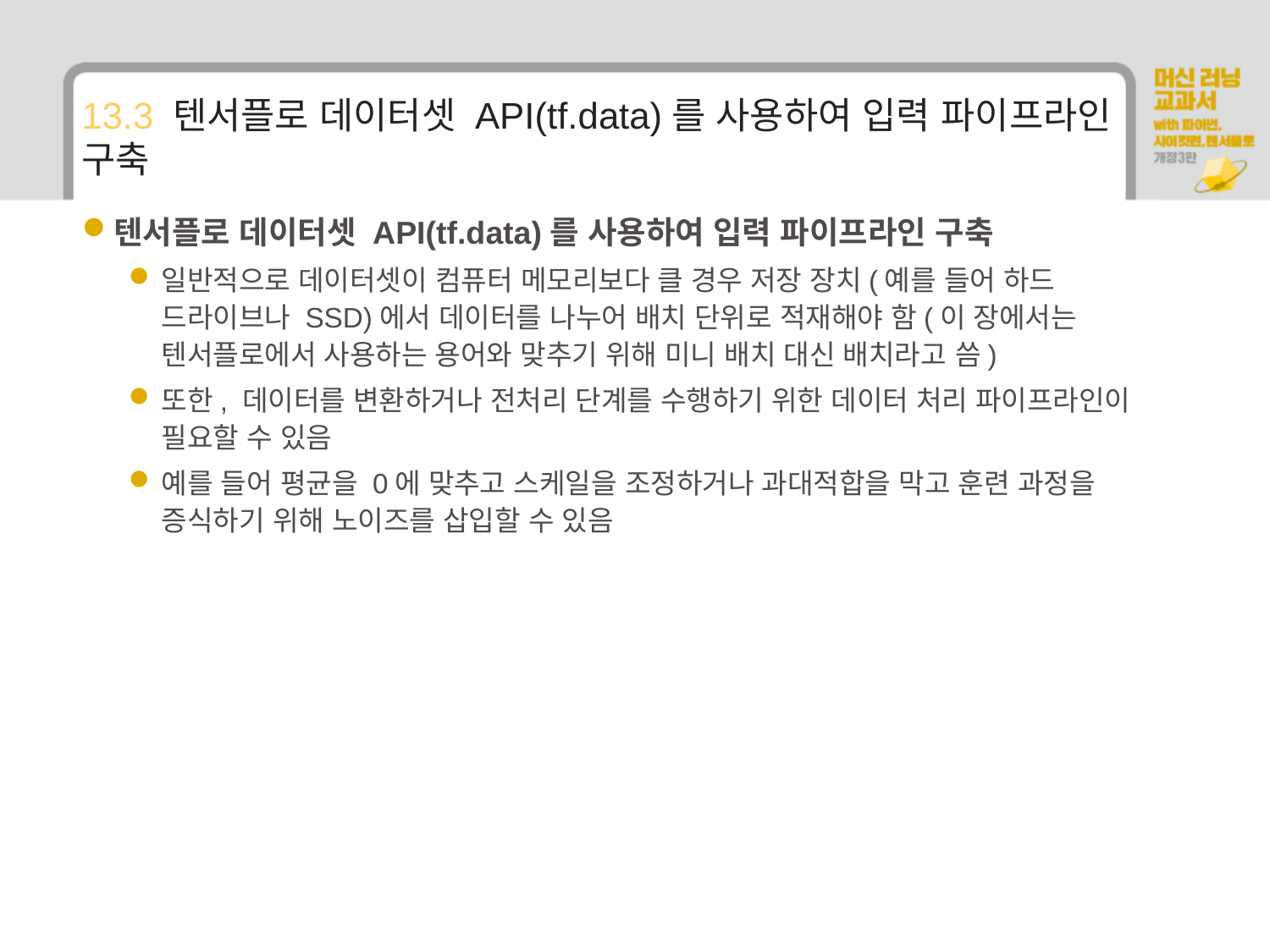

# 13.3 텐서플로 데이터셋 API(tf.data)를 사용하여 입력 파이프라인 구축
텐서플로 데이터셋 API(tf.data)를 사용하여 입력 파이프라인 구축
일반적으로 데이터셋이 컴퓨터 메모리보다 클 경우 저장 장치(예를 들어 하드 드라이브나 SSD)에서 데이터를 나누어 배치 단위로 적재해야 함(이 장에서는 텐서플로에서 사용하는 용어와 맞추기 위해 미니 배치 대신 배치라고 씀)
또한, 데이터를 변환하거나 전처리 단계를 수행하기 위한 데이터 처리 파이프라인이 필요할 수 있음
예를 들어 평균을 0에 맞추고 스케일을 조정하거나 과대적합을 막고 훈련 과정을 증식하기 위해 노이즈를 삽입할 수 있음